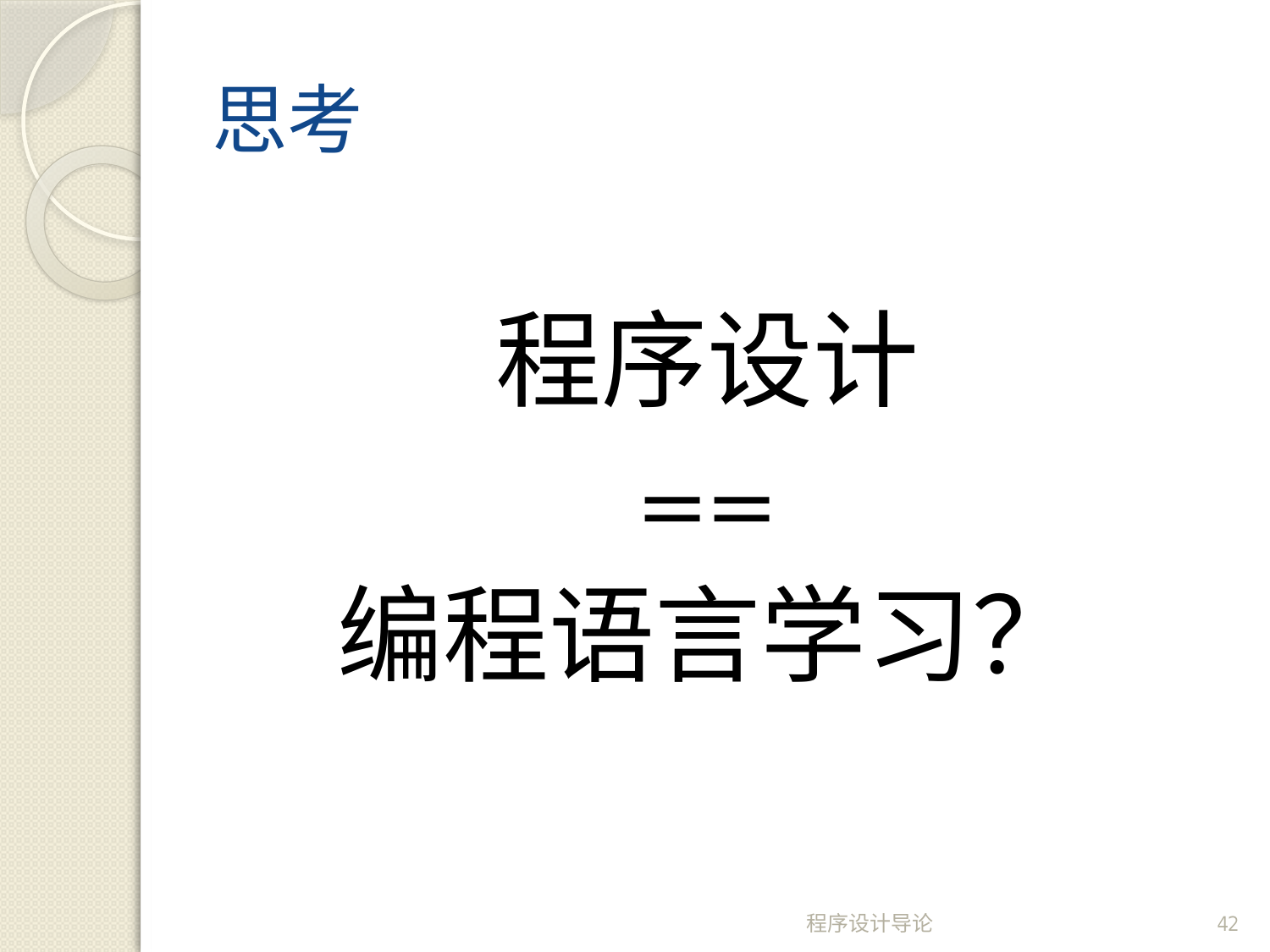

# 思考
程序设计
==
编程语言学习？
程序设计导论
42